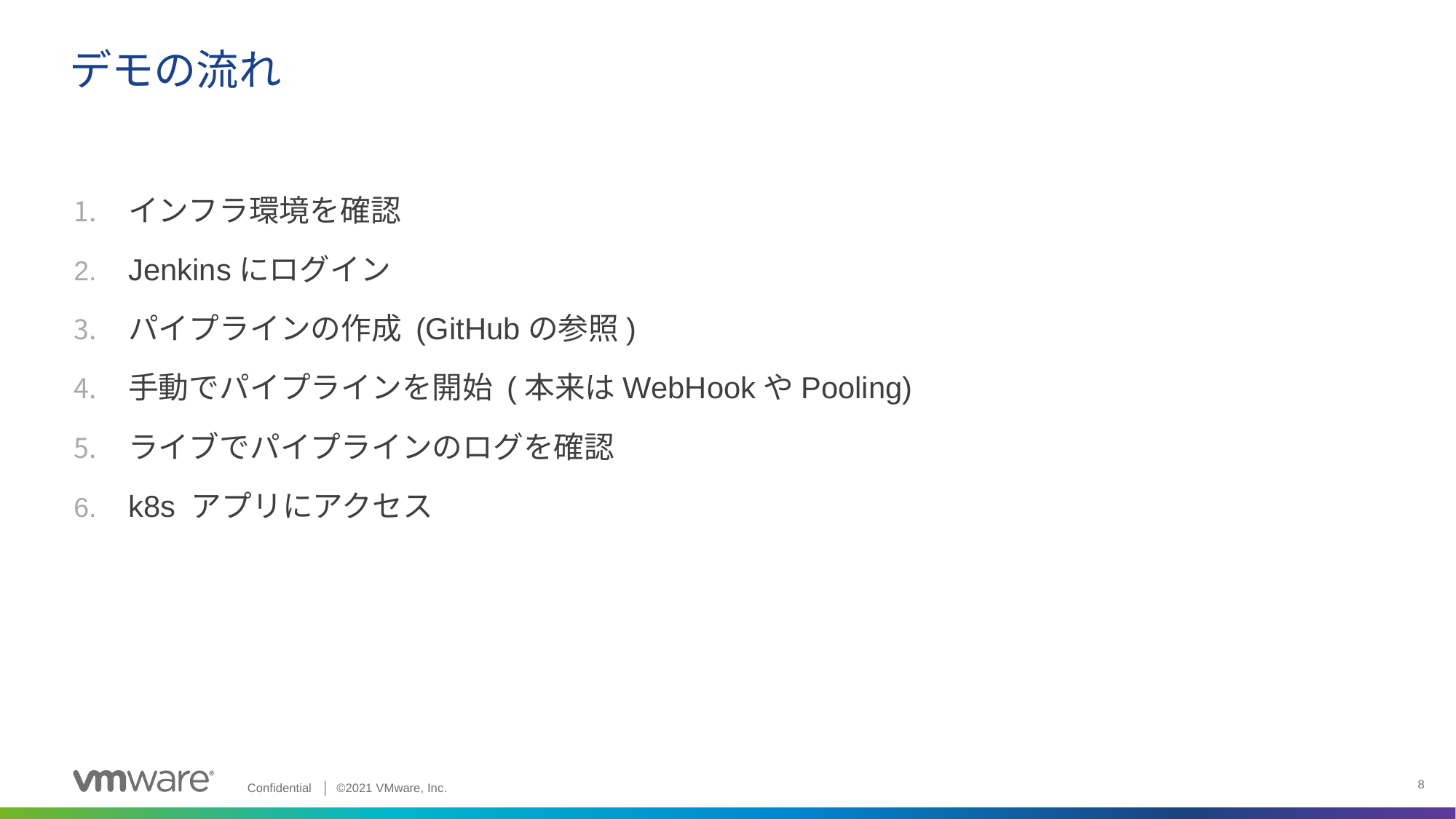

# デモの流れ

インフラ環境を確認
Jenkinsにログイン
パイプラインの作成 (GitHubの参照)
手動でパイプラインを開始 (本来はWebHookやPooling)
ライブでパイプラインのログを確認
k8s アプリにアクセス